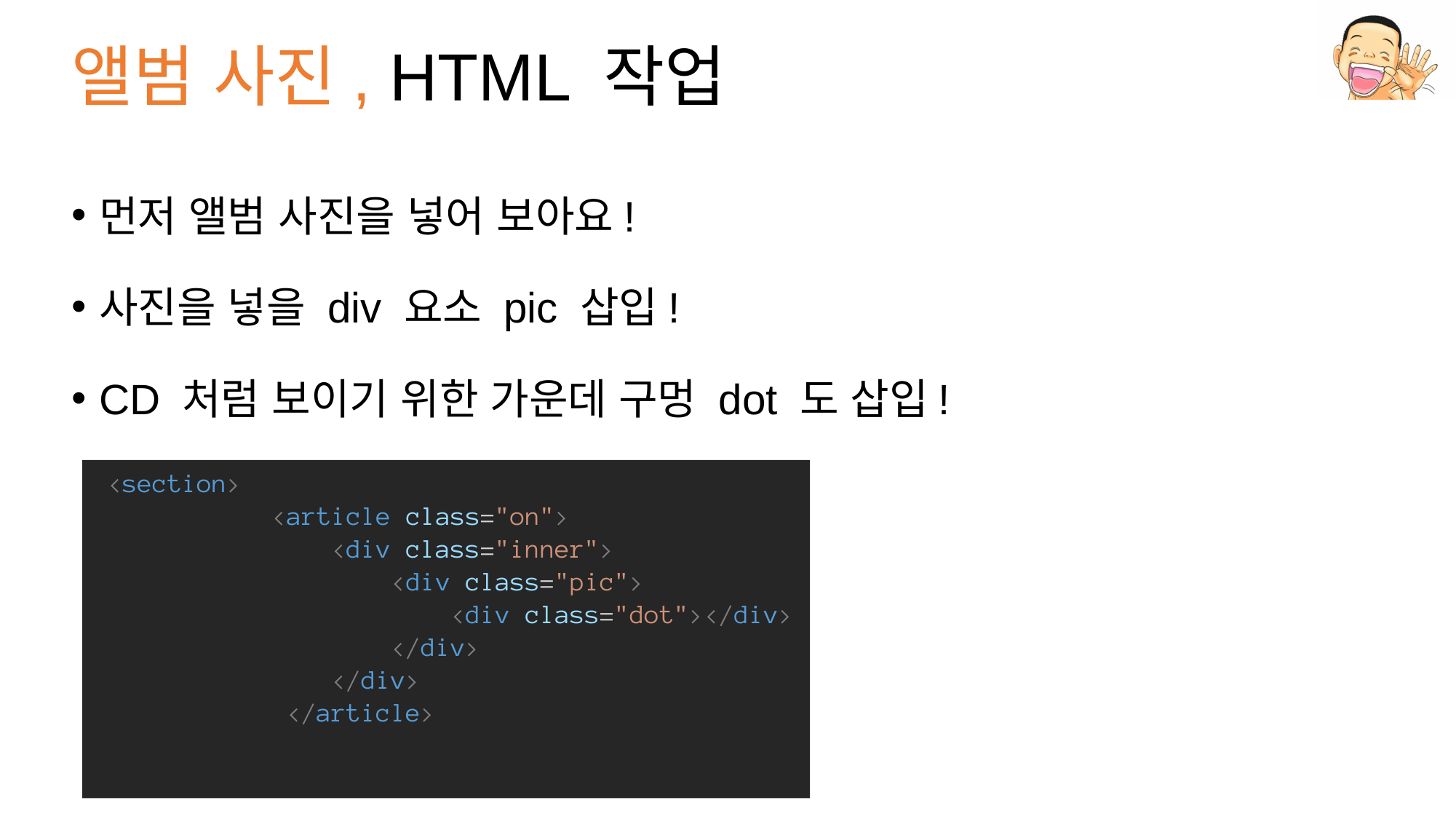

# 앨범 사진, HTML 작업
먼저 앨범 사진을 넣어 보아요!
사진을 넣을 div 요소 pic 삽입!
CD 처럼 보이기 위한 가운데 구멍 dot 도 삽입!
 <section>
            <article class="on">
                <div class="inner">
                    <div class="pic">
                        <div class="dot"></div>
                    </div>
                </div>
             </article>